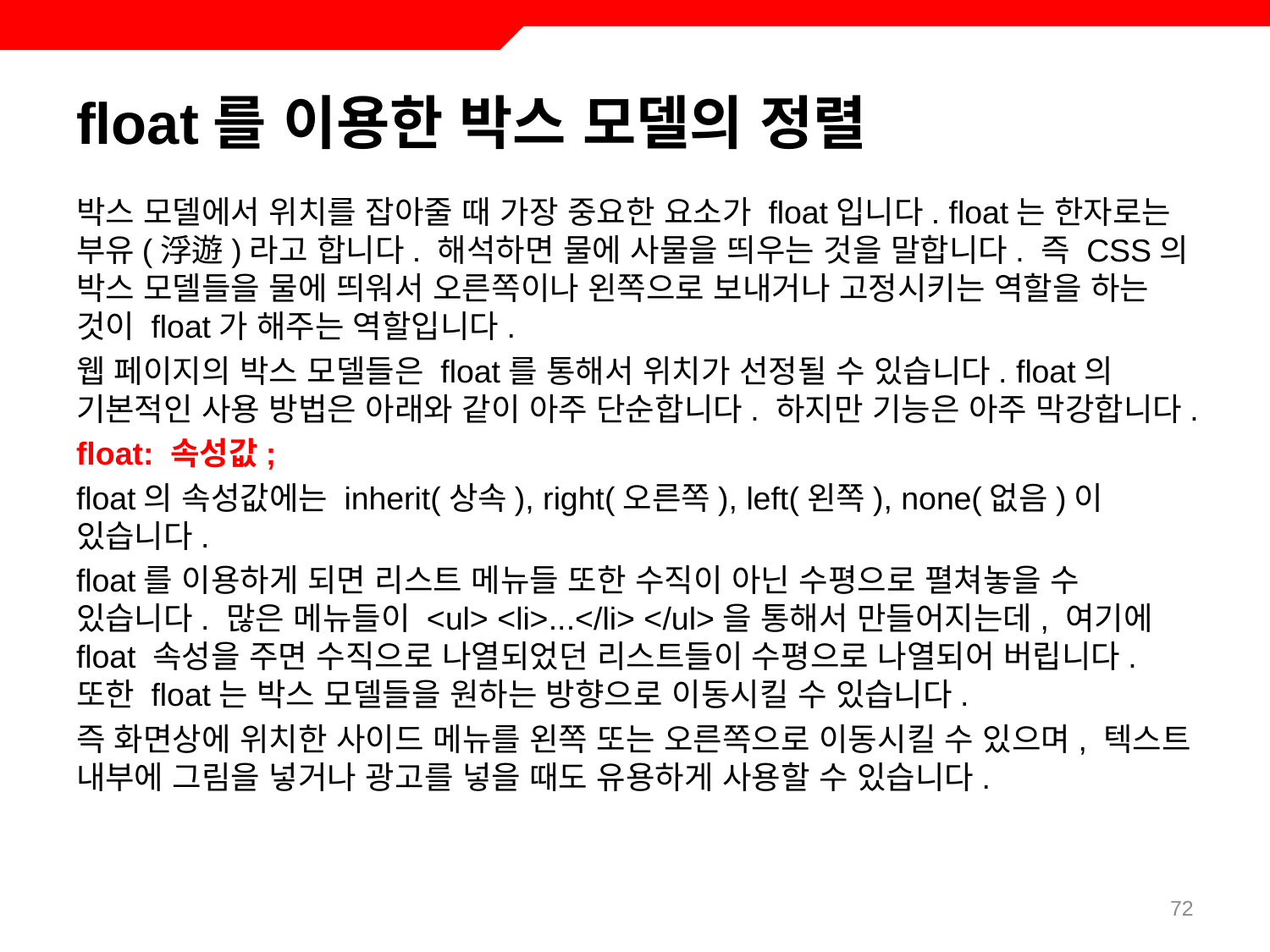

# float를 이용한 박스 모델의 정렬
박스 모델에서 위치를 잡아줄 때 가장 중요한 요소가 float입니다. float는 한자로는 부유(浮遊)라고 합니다. 해석하면 물에 사물을 띄우는 것을 말합니다. 즉 CSS의 박스 모델들을 물에 띄워서 오른쪽이나 왼쪽으로 보내거나 고정시키는 역할을 하는 것이 float가 해주는 역할입니다.
웹 페이지의 박스 모델들은 float를 통해서 위치가 선정될 수 있습니다. float의 기본적인 사용 방법은 아래와 같이 아주 단순합니다. 하지만 기능은 아주 막강합니다.
float: 속성값;
float의 속성값에는 inherit(상속), right(오른쪽), left(왼쪽), none(없음)이 있습니다.
float를 이용하게 되면 리스트 메뉴들 또한 수직이 아닌 수평으로 펼쳐놓을 수 있습니다. 많은 메뉴들이 <ul> <li>...</li> </ul>을 통해서 만들어지는데, 여기에 float 속성을 주면 수직으로 나열되었던 리스트들이 수평으로 나열되어 버립니다. 또한 float는 박스 모델들을 원하는 방향으로 이동시킬 수 있습니다.
즉 화면상에 위치한 사이드 메뉴를 왼쪽 또는 오른쪽으로 이동시킬 수 있으며, 텍스트 내부에 그림을 넣거나 광고를 넣을 때도 유용하게 사용할 수 있습니다.
72